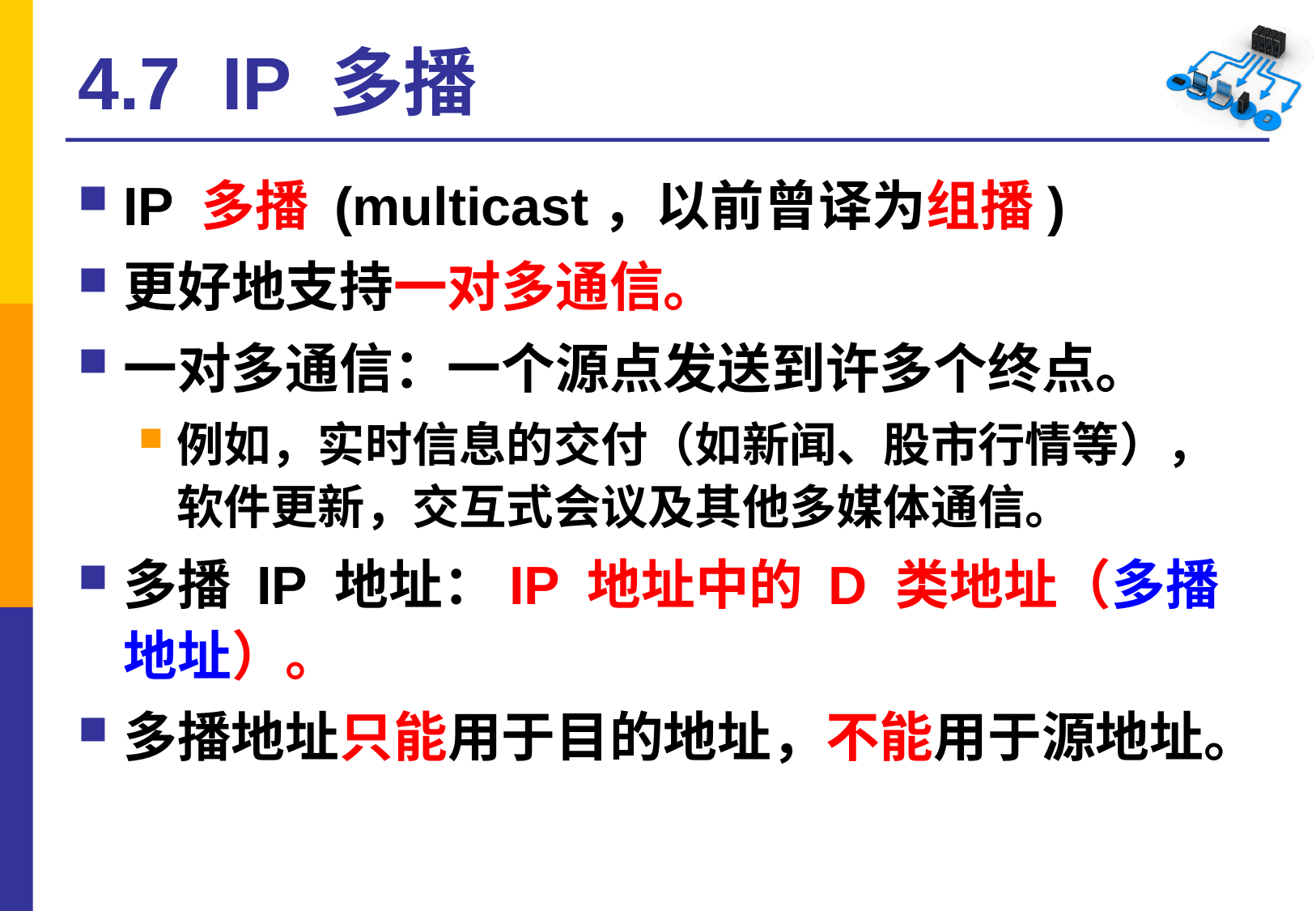

# 4.7  IP 多播
IP 多播 (multicast，以前曾译为组播)
更好地支持一对多通信。
一对多通信：一个源点发送到许多个终点。
例如，实时信息的交付（如新闻、股市行情等），软件更新，交互式会议及其他多媒体通信。
多播 IP 地址：IP 地址中的 D 类地址（多播地址）。
多播地址只能用于目的地址，不能用于源地址。